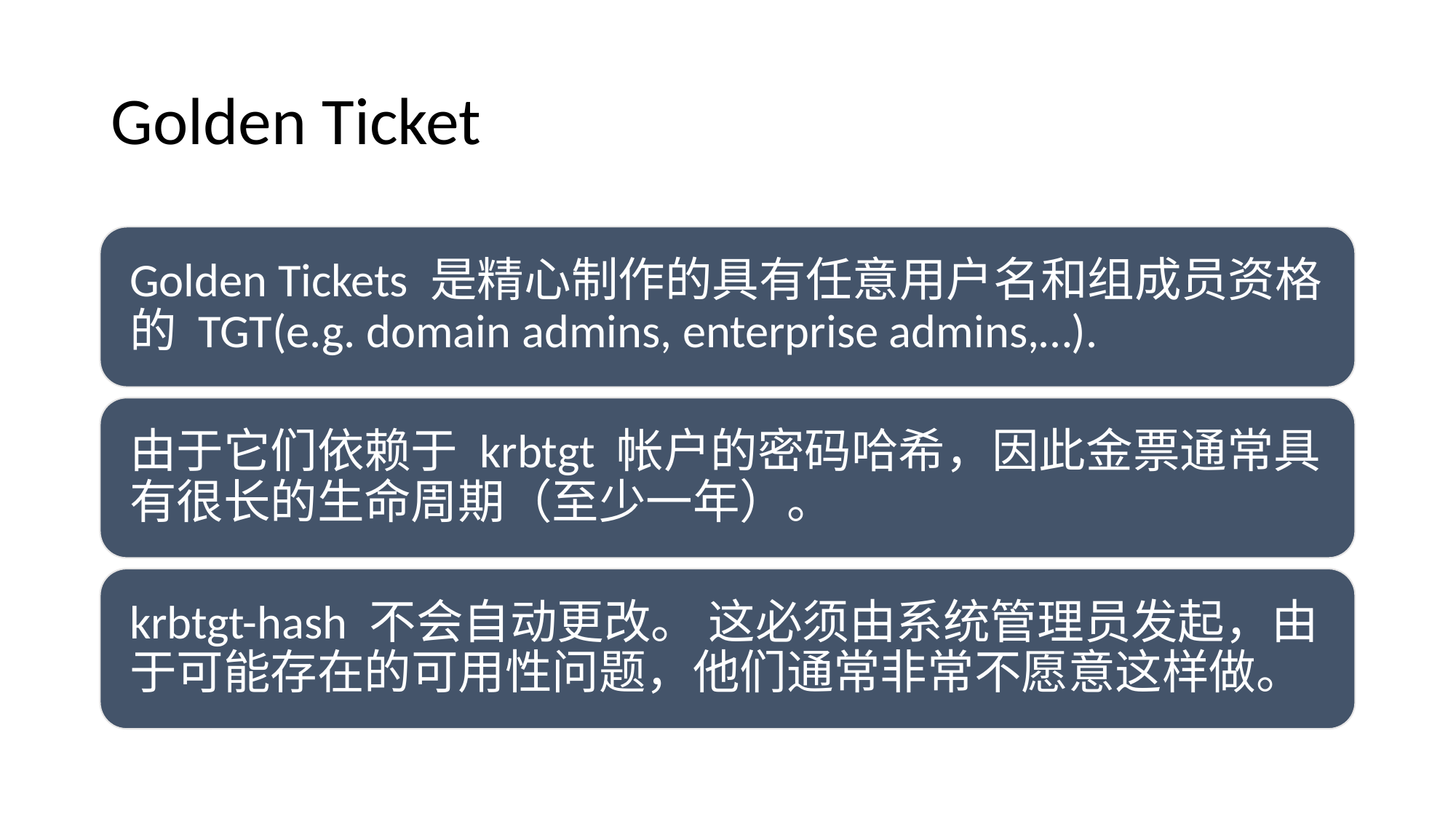

# Golden Ticket
Golden Tickets 是精心制作的具有任意用户名和组成员资格的 TGT(e.g. domain admins, enterprise admins,…).
由于它们依赖于 krbtgt 帐户的密码哈希，因此金票通常具有很长的生命周期（至少一年）。
krbtgt-hash 不会自动更改。 这必须由系统管理员发起，由于可能存在的可用性问题，他们通常非常不愿意这样做。